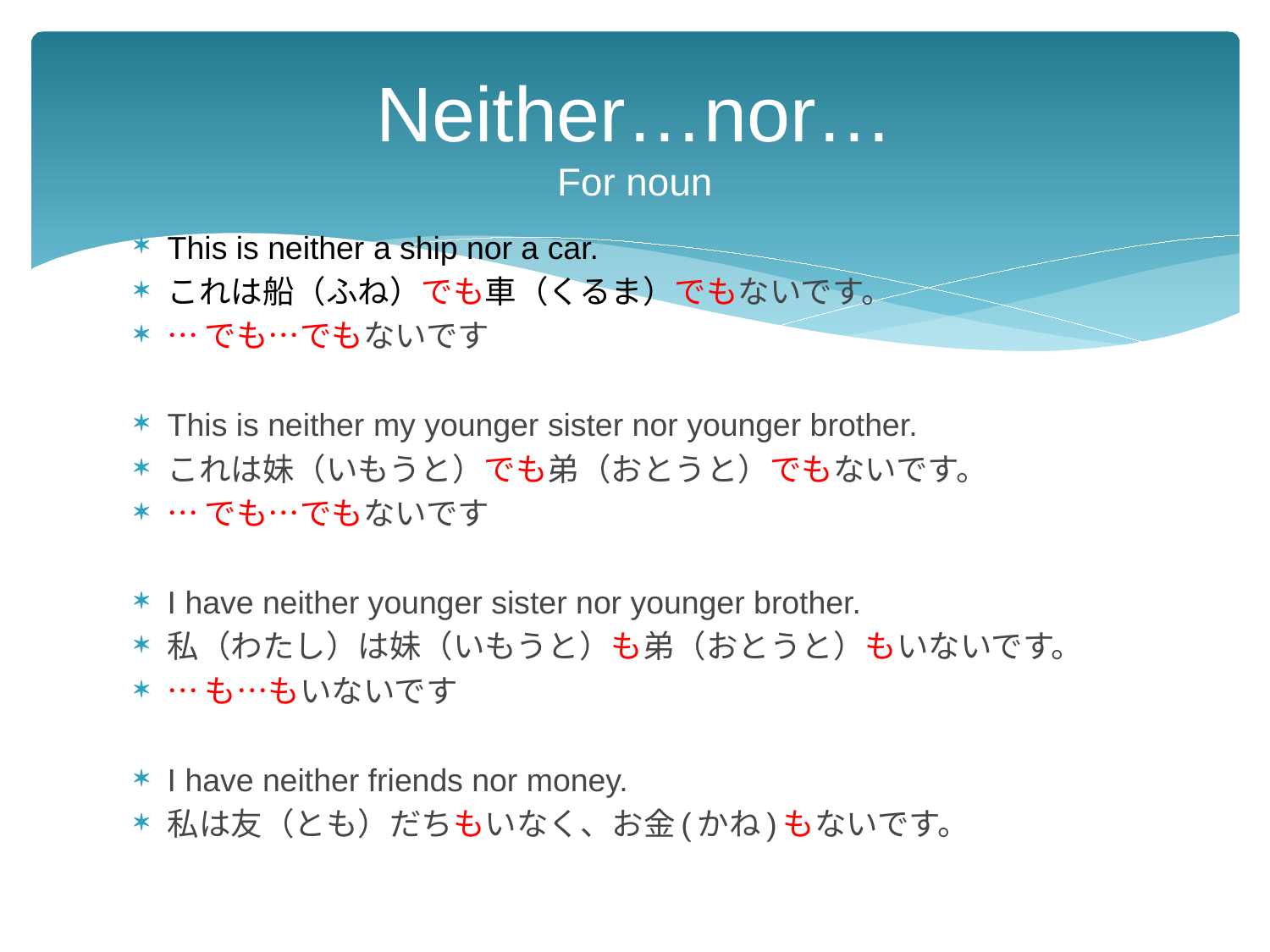

# Neither…nor… For noun
This is neither a ship nor a car.
これは船（ふね）でも車（くるま）でもないです。
…でも…でもないです

This is neither my younger sister nor younger brother.
これは妹（いもうと）でも弟（おとうと）でもないです。
…でも…でもないです

I have neither younger sister nor younger brother.
私（わたし）は妹（いもうと）も弟（おとうと）もいないです。
…も…もいないです

I have neither friends nor money.
私は友（とも）だちもいなく、お金(かね)もないです。